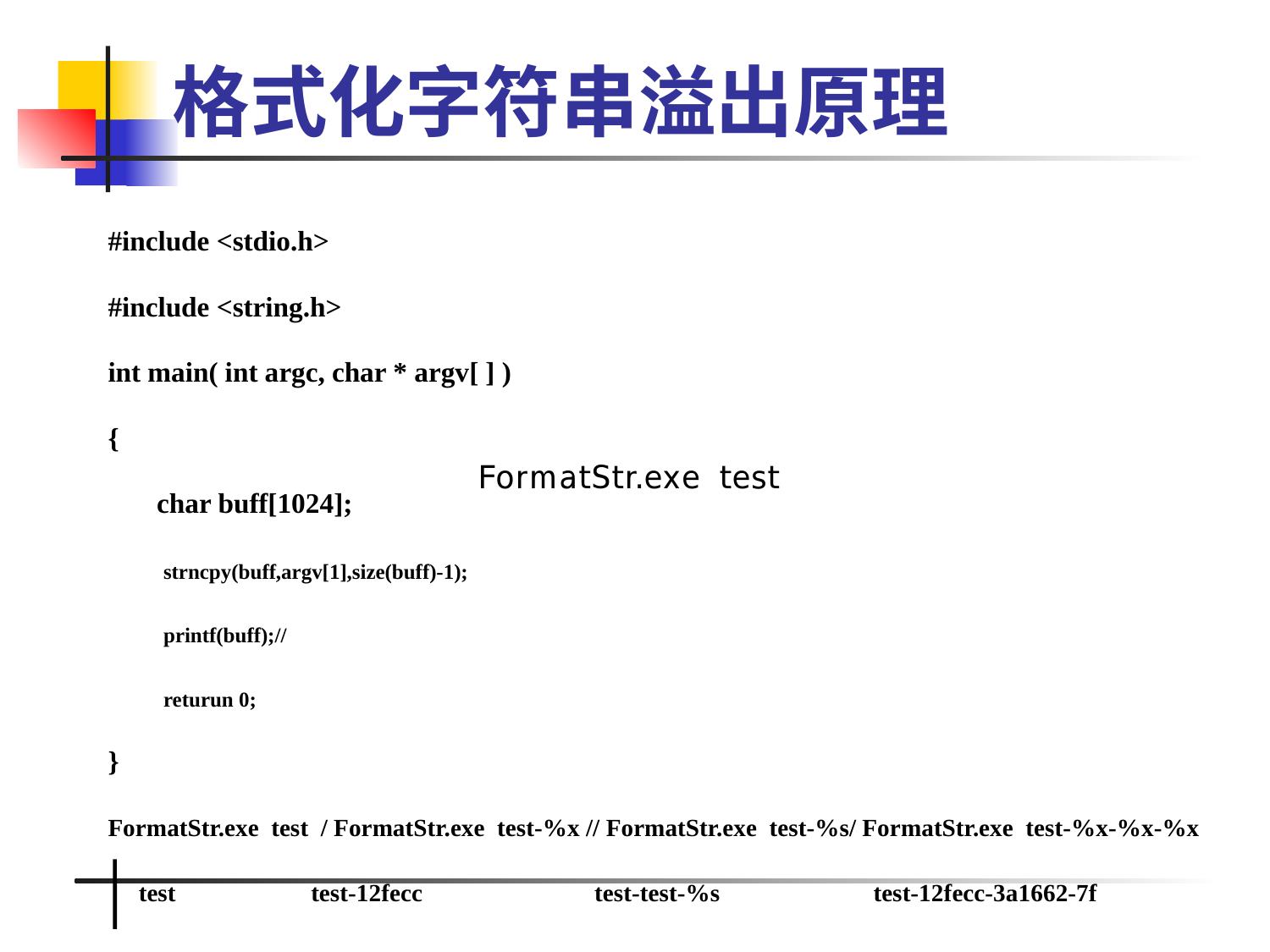

# 格式化字符串溢出原理
#include <stdio.h>
#include <string.h>
int main( int argc, char * argv[ ] )
{
       char buff[1024];
strncpy(buff,argv[1],size(buff)-1);
printf(buff);//
returun 0;
}
FormatStr.exe  test  / FormatStr.exe  test-%x // FormatStr.exe  test-%s/ FormatStr.exe  test-%x-%x-%x
     test                      test-12fecc                            test-test-%s                         test-12fecc-3a1662-7f

FormatStr.exe  test